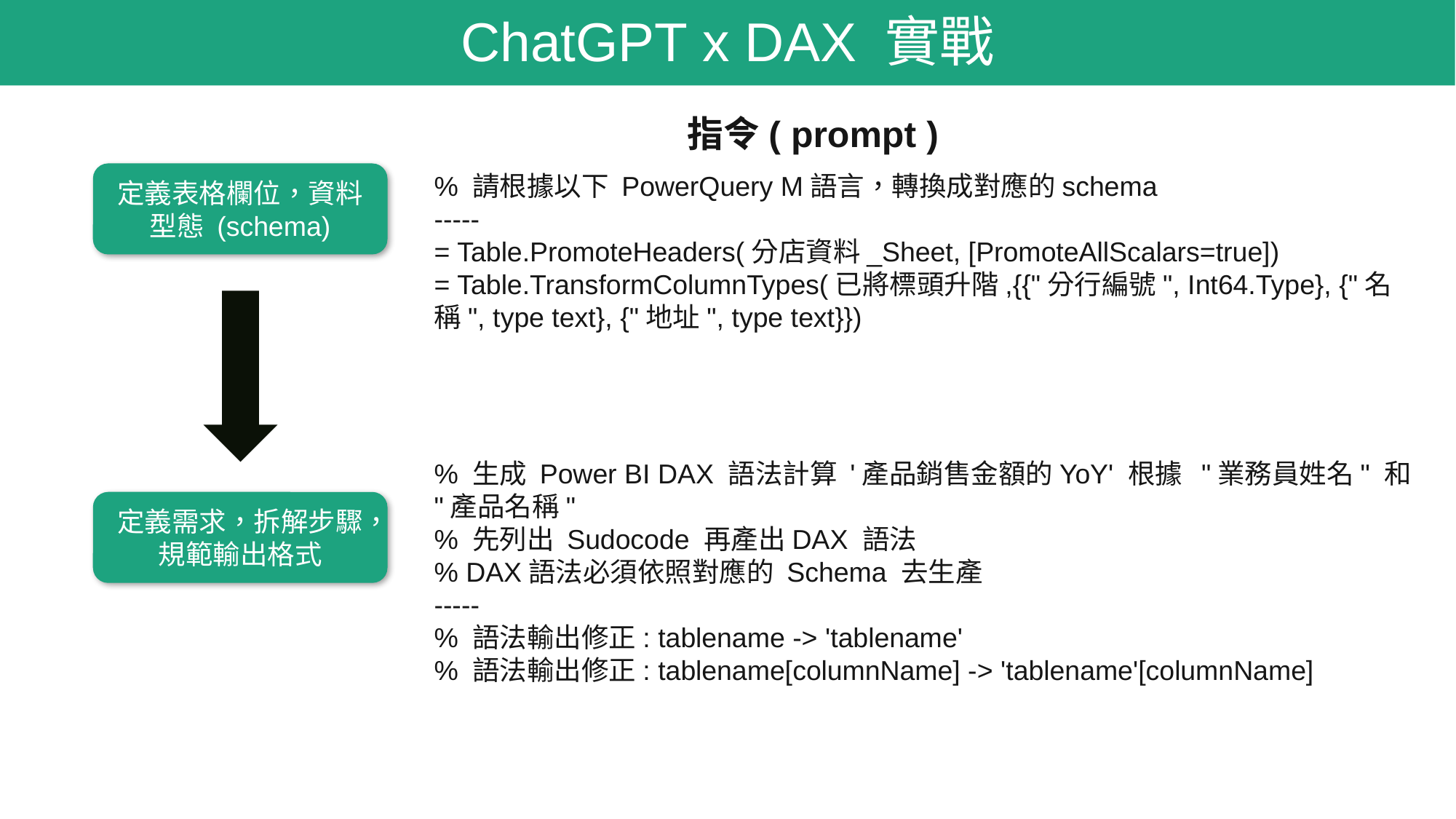

ChatGPT x DAX 實戰
指令( prompt )
定義表格欄位，資料型態 (schema)
% 請根據以下 PowerQuery M語言，轉換成對應的schema
-----
= Table.PromoteHeaders(分店資料_Sheet, [PromoteAllScalars=true])
= Table.TransformColumnTypes(已將標頭升階,{{"分行編號", Int64.Type}, {"名稱", type text}, {"地址", type text}})

% 生成 Power BI DAX 語法計算 '產品銷售金額的YoY' 根據  "業務員姓名" 和 "產品名稱"
% 先列出 Sudocode 再產出DAX 語法
% DAX語法必須依照對應的 Schema 去生產
-----
% 語法輸出修正: tablename -> 'tablename'
% 語法輸出修正: tablename[columnName] -> 'tablename'[columnName]
定義需求，拆解步驟，規範輸出格式